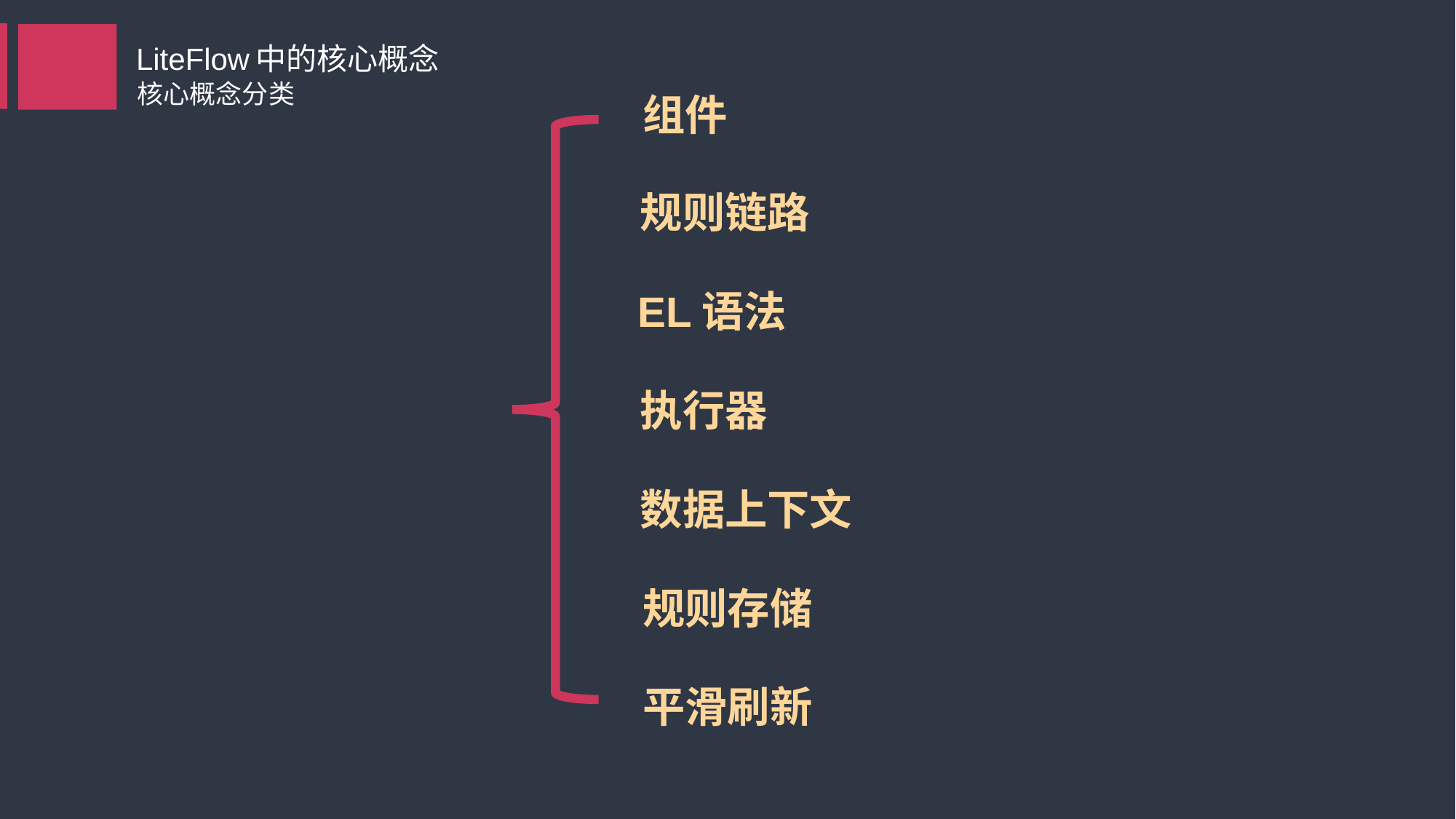

LiteFlow中的核心概念
核心概念分类
组件

规则链路
EL语法
执行器
数据上下文
规则存储
平滑刷新